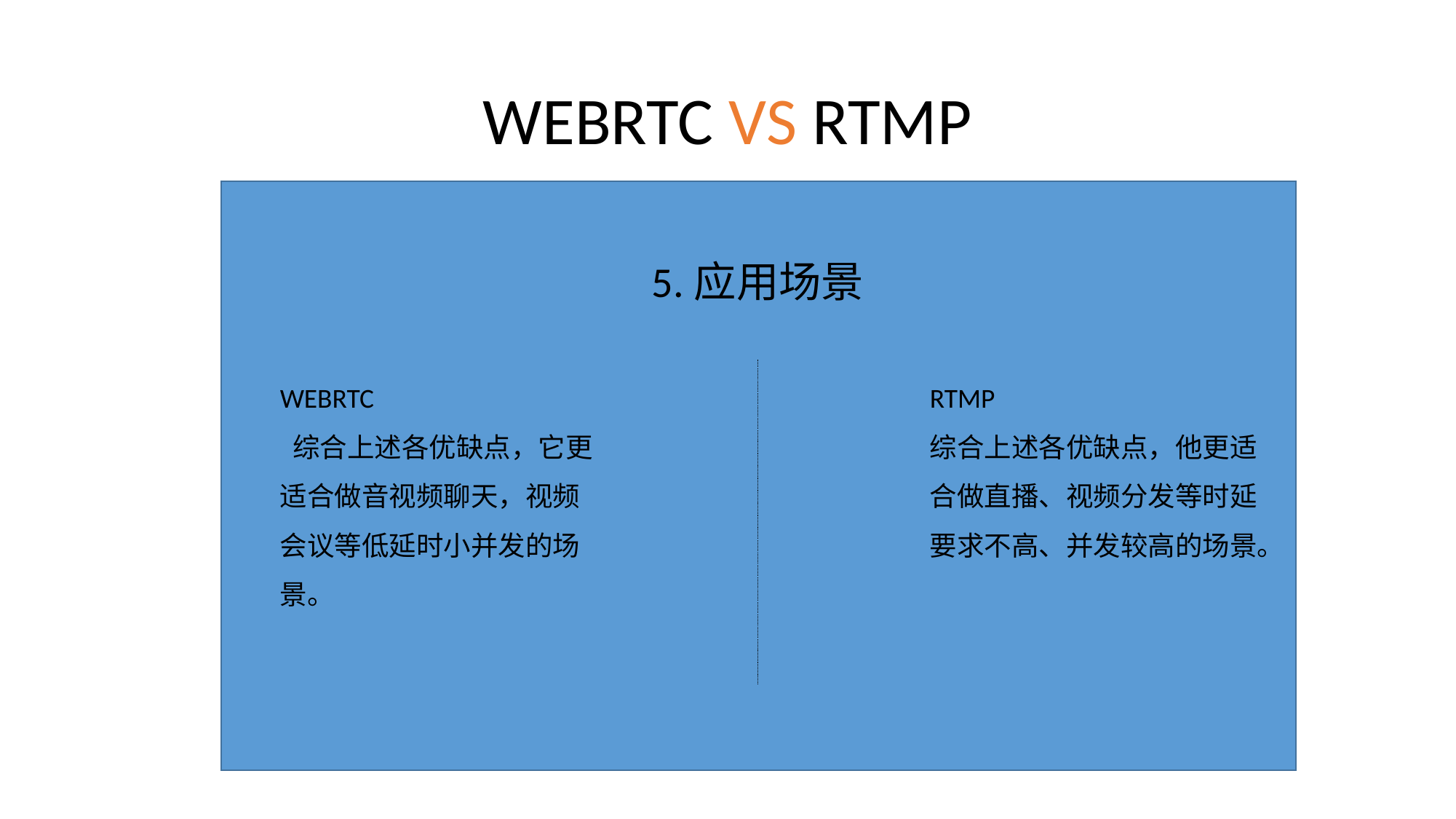

# WEBRTC VS RTMP

5.应用场景
WEBRTC
 综合上述各优缺点，它更适合做音视频聊天，视频会议等低延时小并发的场景。
RTMP
综合上述各优缺点，他更适合做直播、视频分发等时延要求不高、并发较高的场景。